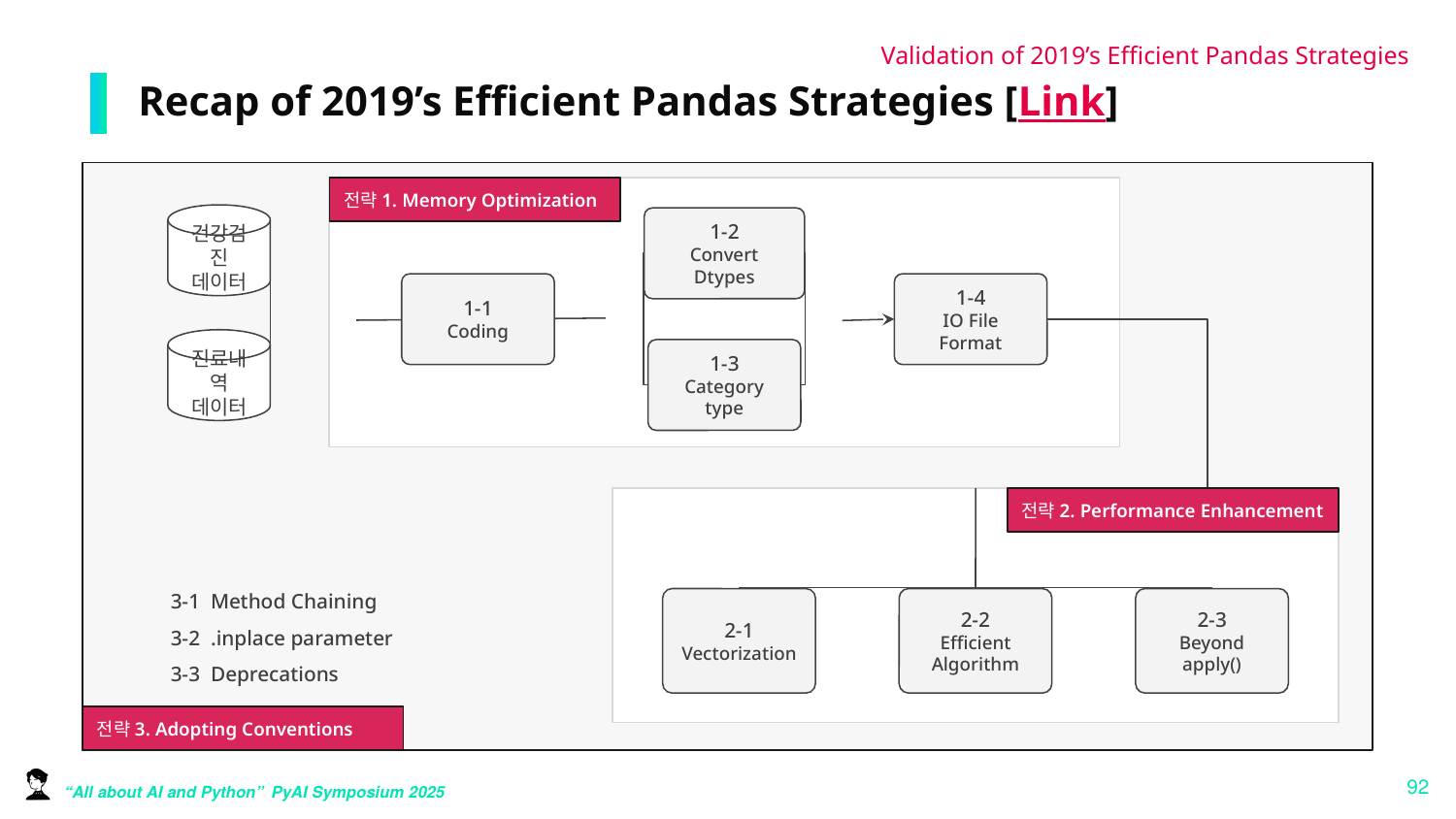

Validation of 2019’s Efficient Pandas Strategies
# Recap of 2019’s Efficient Pandas Strategies [Link]

전략1. Memory Optimization

건강검진 데이터
1-2
Convert Dtypes
1-1
Coding
1-4
IO File Format
진료내역 데이터
1-3
Category type
전략2. Performance Enhancement

3-1  Method Chaining
3-2  .inplace parameter
3-3  Deprecations
2-1
Vectorization
2-2
Efficient Algorithm
2-3
Beyond apply()
전략3. Adopting Conventions
92